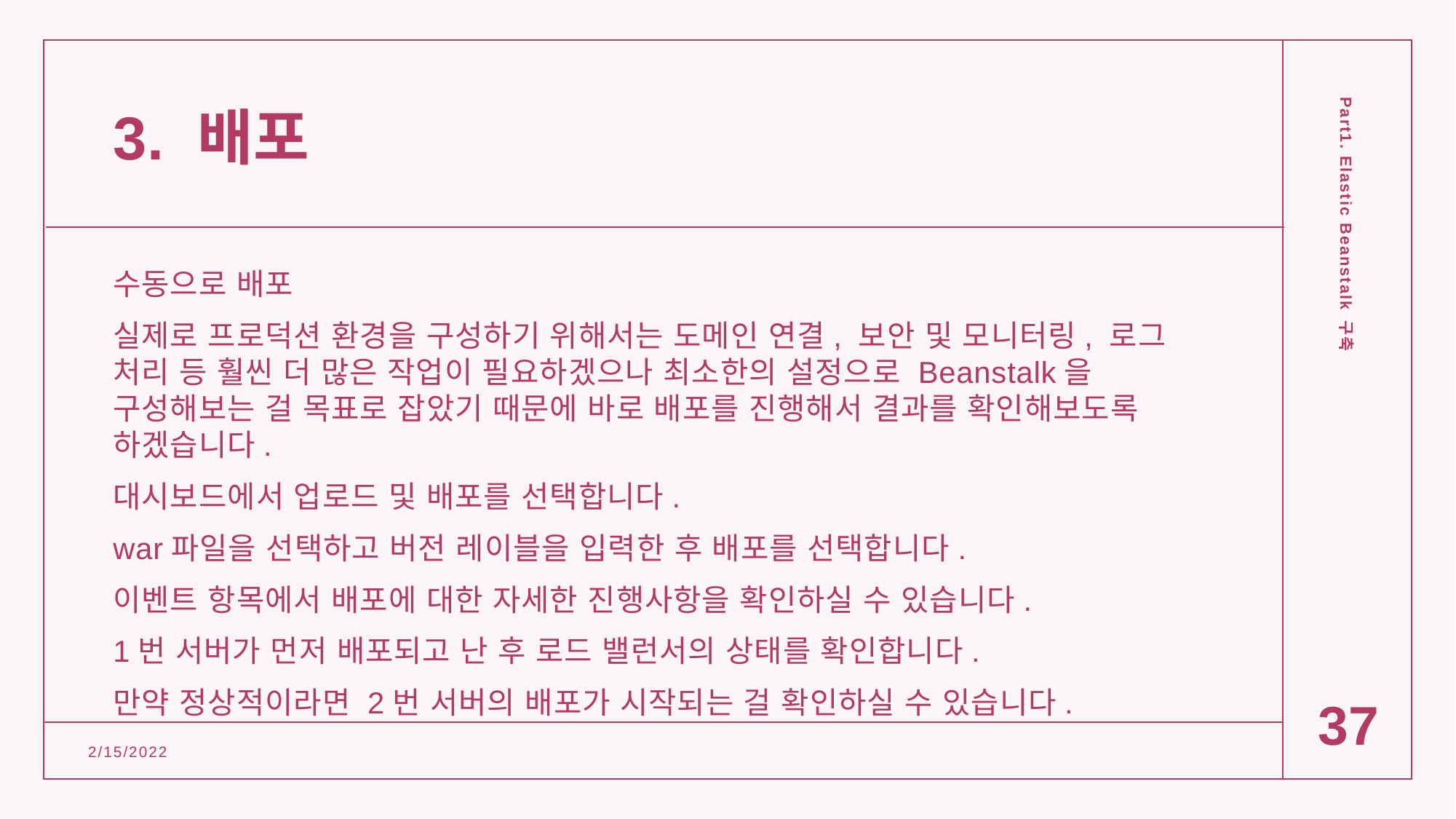

# 3. 배포
수동으로 배포
실제로 프로덕션 환경을 구성하기 위해서는 도메인 연결, 보안 및 모니터링, 로그 처리 등 훨씬 더 많은 작업이 필요하겠으나 최소한의 설정으로 Beanstalk을 구성해보는 걸 목표로 잡았기 때문에 바로 배포를 진행해서 결과를 확인해보도록 하겠습니다.
대시보드에서 업로드 및 배포를 선택합니다.
war파일을 선택하고 버전 레이블을 입력한 후 배포를 선택합니다.
이벤트 항목에서 배포에 대한 자세한 진행사항을 확인하실 수 있습니다.
1번 서버가 먼저 배포되고 난 후 로드 밸런서의 상태를 확인합니다.
만약 정상적이라면 2번 서버의 배포가 시작되는 걸 확인하실 수 있습니다.
Part1. Elastic Beanstalk 구축
37
2/15/2022